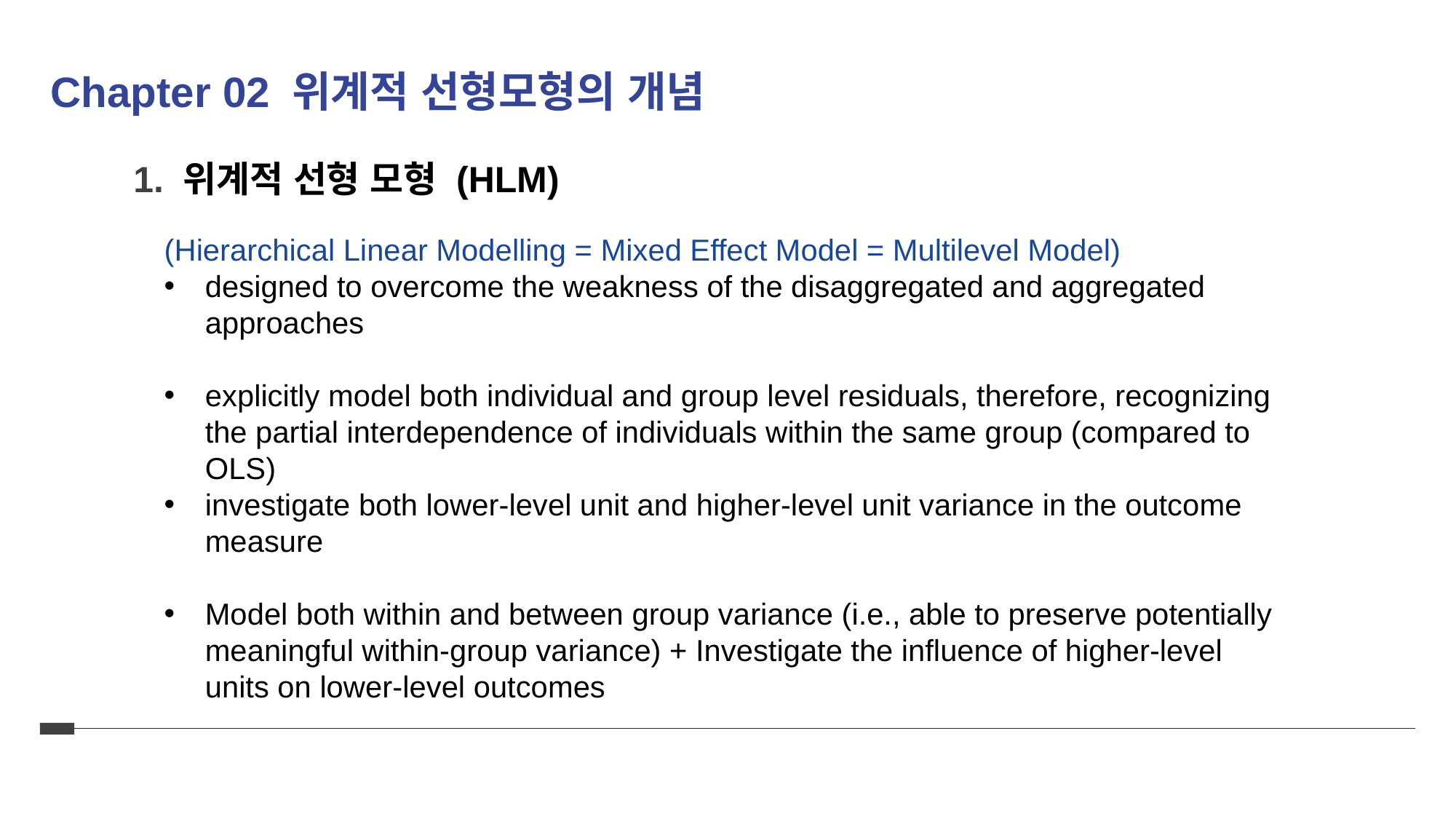

Chapter 02 위계적 선형모형의 개념
1. 위계적 선형 모형 (HLM)

(Hierarchical Linear Modelling = Mixed Effect Model = Multilevel Model)
designed to overcome the weakness of the disaggregated and aggregated approaches
explicitly model both individual and group level residuals, therefore, recognizing the partial interdependence of individuals within the same group (compared to OLS)
investigate both lower-level unit and higher-level unit variance in the outcome measure

Model both within and between group variance (i.e., able to preserve potentially meaningful within-group variance) + Investigate the influence of higher-level units on lower-level outcomes